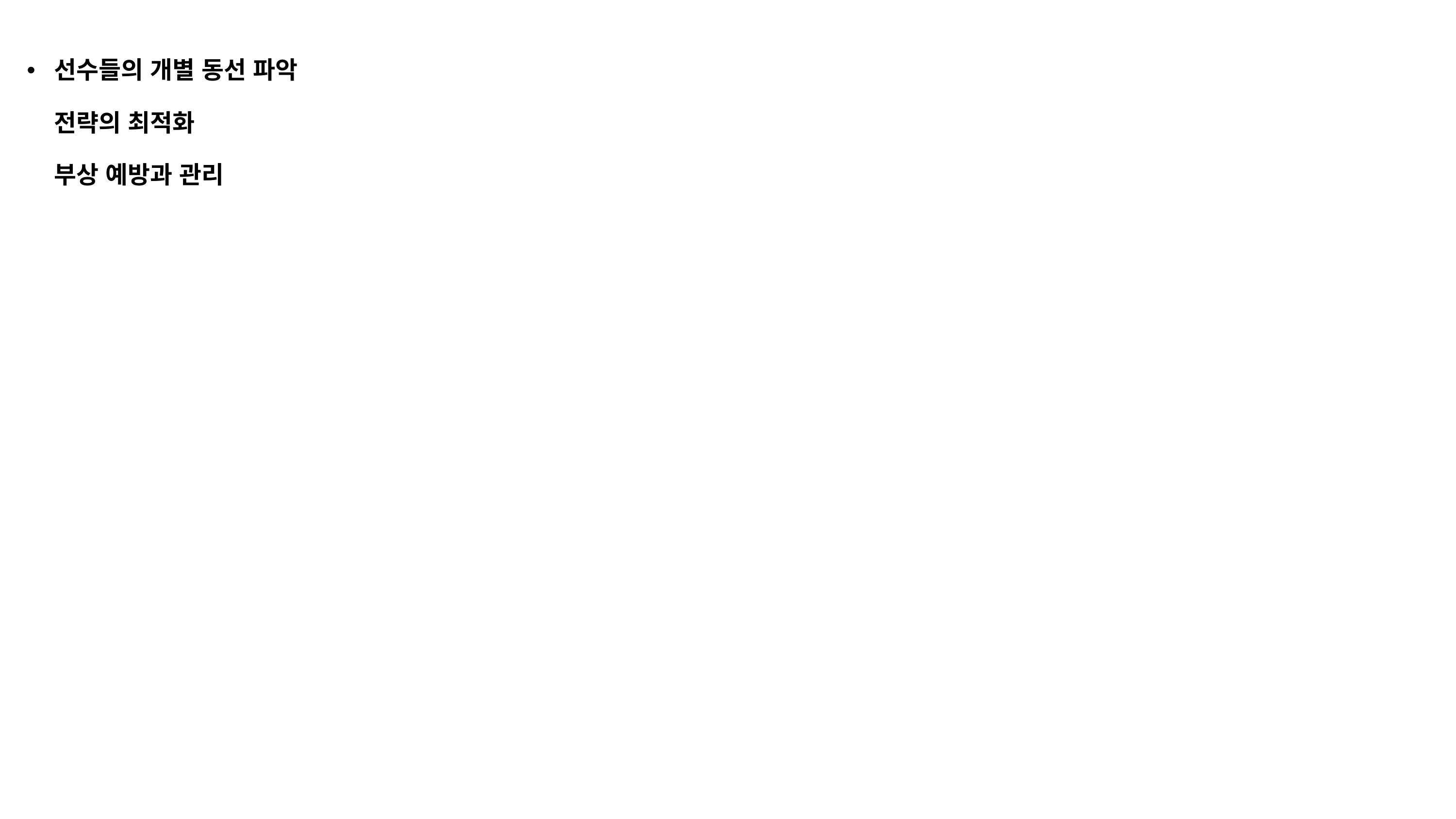

선수들의 개별 동선 파악
전략의 최적화
부상 예방과 관리